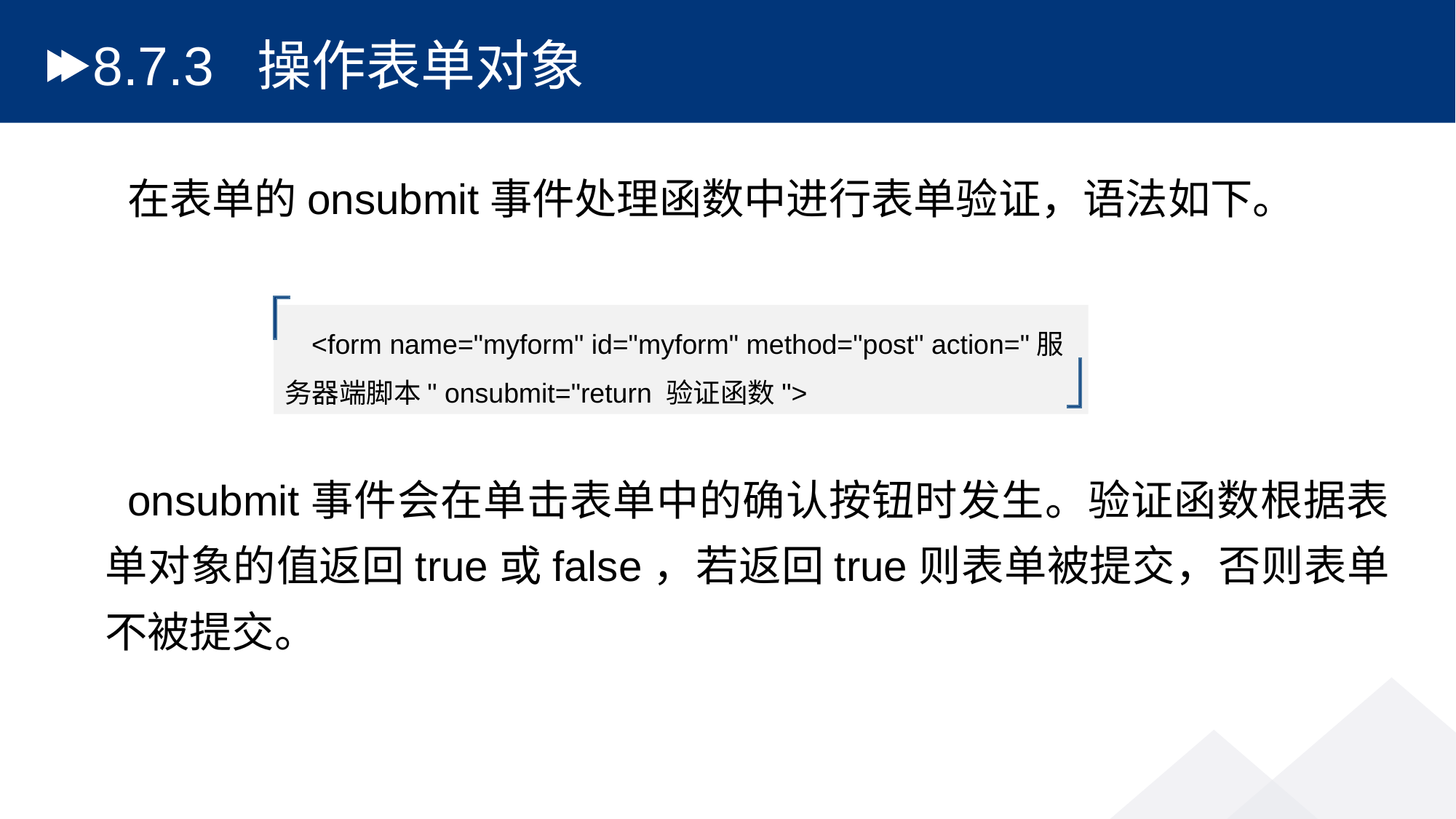

# 8.7.3  操作表单对象
在表单的onsubmit事件处理函数中进行表单验证，语法如下。

onsubmit事件会在单击表单中的确认按钮时发生。验证函数根据表单对象的值返回true或false，若返回true则表单被提交，否则表单不被提交。

<form name="myform" id="myform" method="post" action="服务器端脚本" onsubmit="return 验证函数">